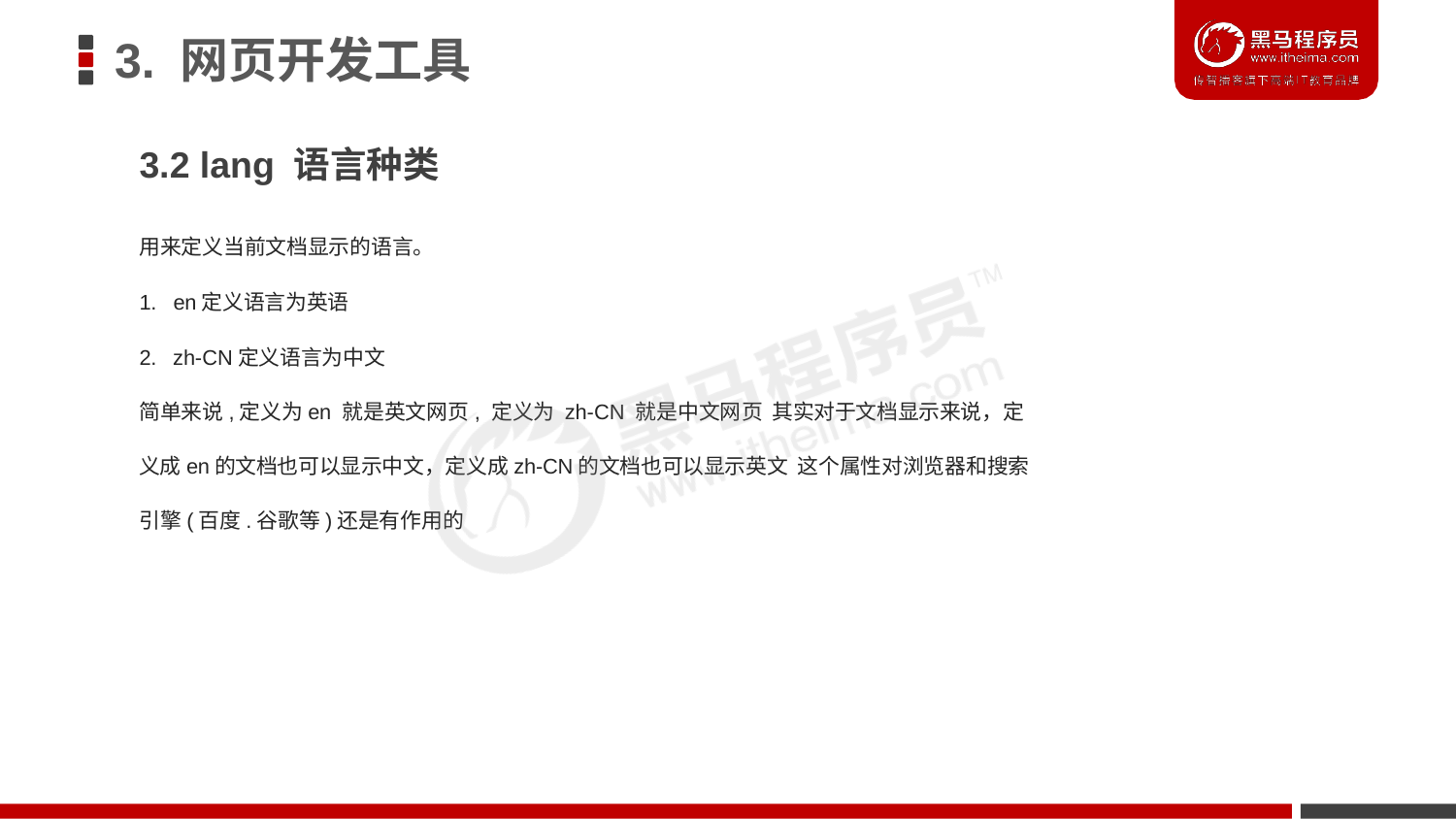

# 3. 网页开发工具
3.2 lang 语言种类

用来定义当前文档显示的语言。

1.  en定义语言为英语

2.  zh-CN定义语言为中文
简单来说,定义为en 就是英文网页, 定义为 zh-CN 就是中文网页  其实对于文档显示来说，定义成en的文档也可以显示中文，定义成zh-CN的文档也可以显示英文  这个属性对浏览器和搜索引擎(百度.谷歌等)还是有作用的